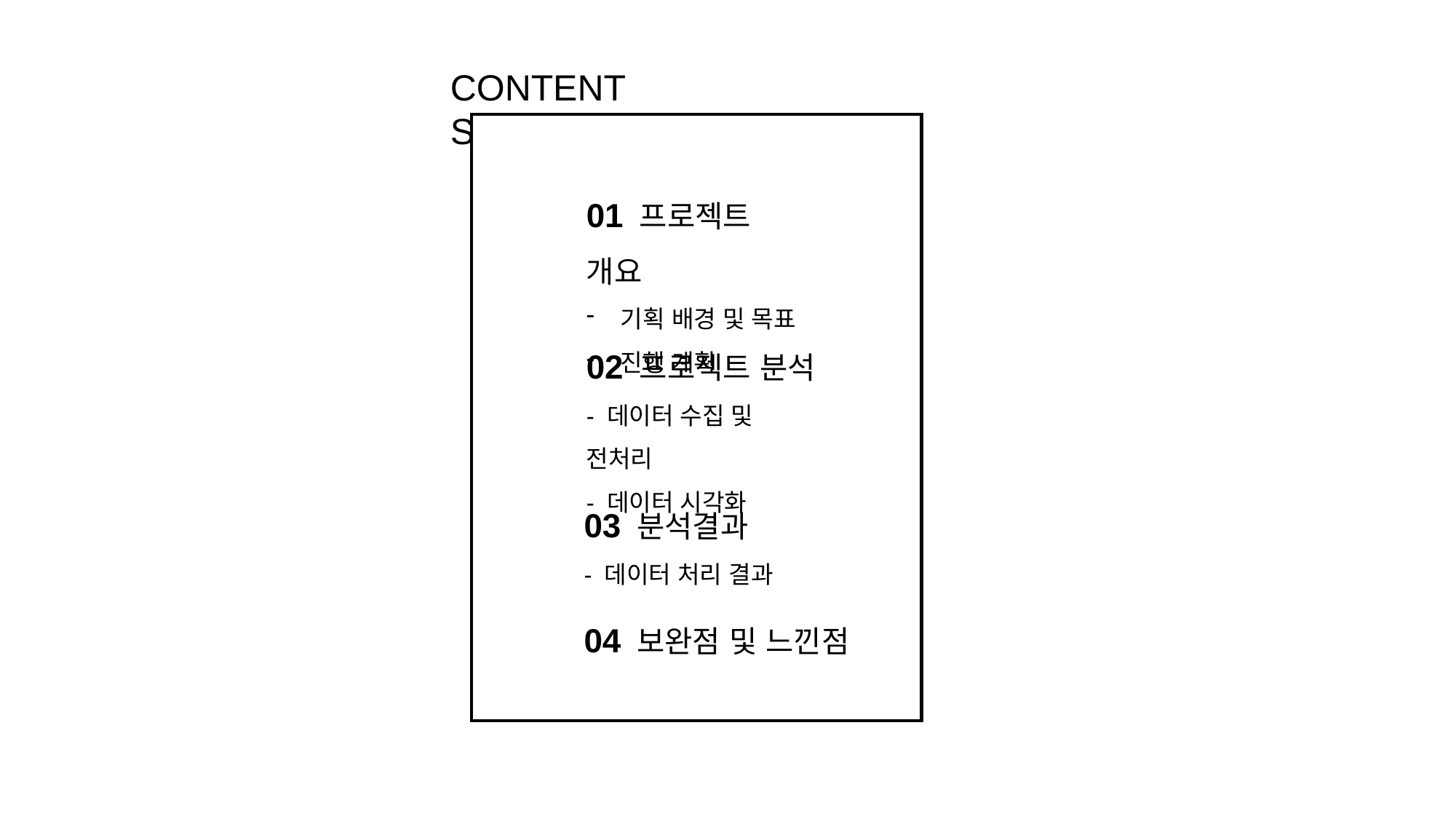

CONTENTS

01 프로젝트 개요
기획 배경 및 목표
진행 계획
02 프로젝트 분석
- 데이터 수집 및 전처리
- 데이터 시각화
03 분석결과
- 데이터 처리 결과
04 보완점 및 느낀점